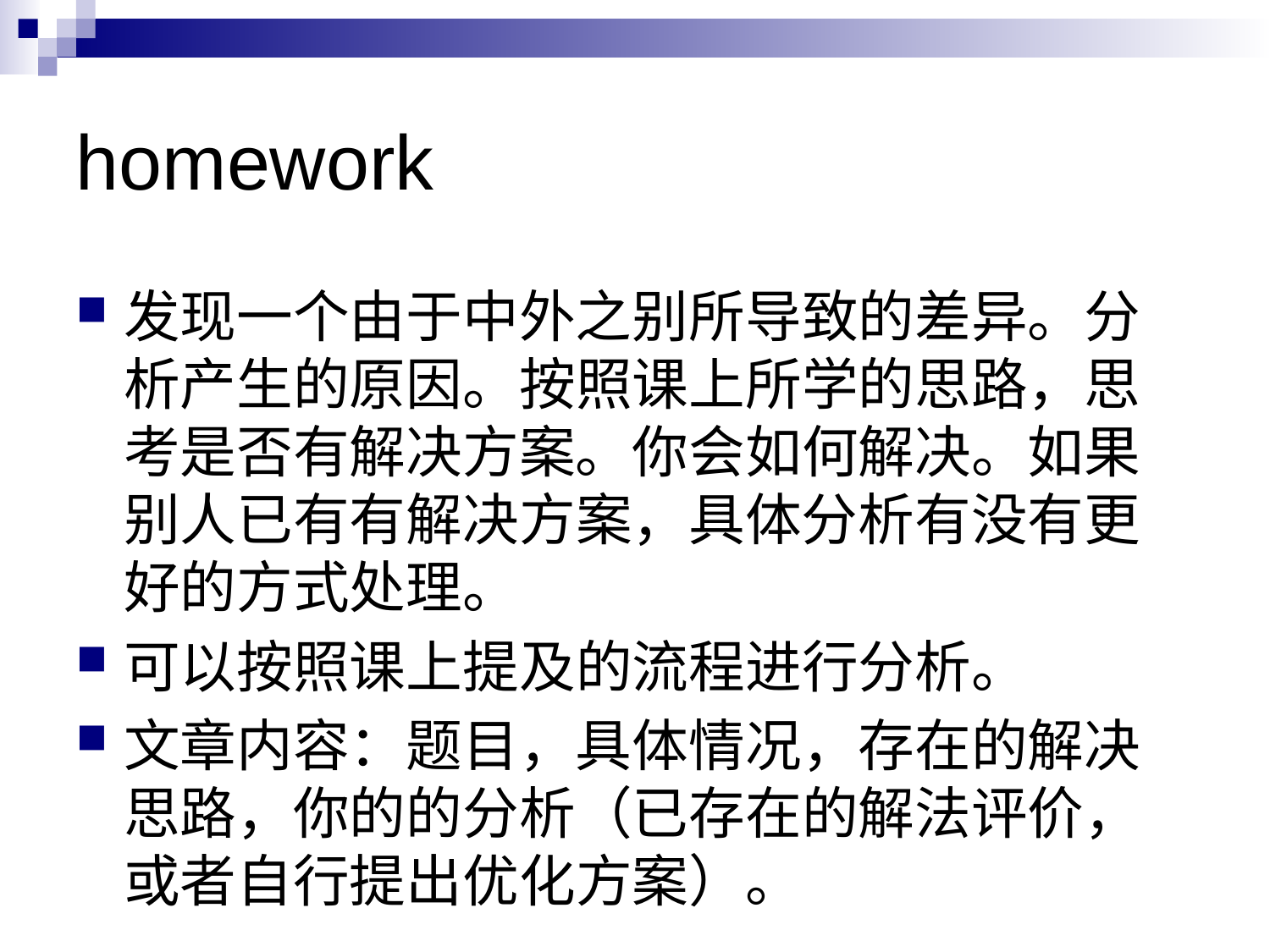

# homework
发现一个由于中外之别所导致的差异。分析产生的原因。按照课上所学的思路，思考是否有解决方案。你会如何解决。如果别人已有有解决方案，具体分析有没有更好的方式处理。
可以按照课上提及的流程进行分析。
文章内容：题目，具体情况，存在的解决思路，你的的分析（已存在的解法评价，或者自行提出优化方案）。